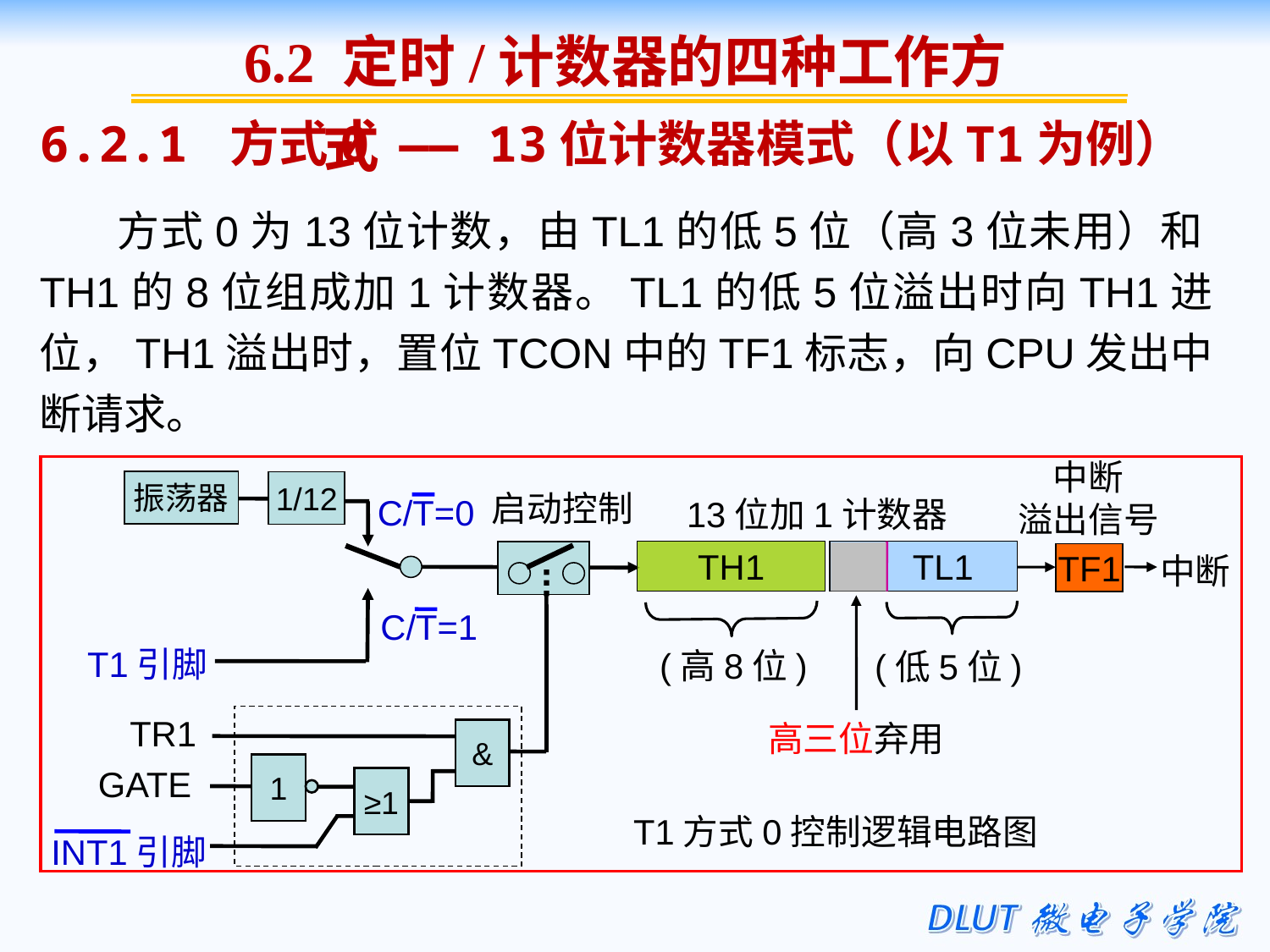

6.2 定时/计数器的四种工作方式
6.2.1 方式0 —— 13位计数器模式（以T1为例）
      方式0为13位计数，由TL1的低5位（高3位未用）和TH1的8位组成加1计数器。TL1的低5位溢出时向TH1进位，TH1溢出时，置位TCON中的TF1标志，向CPU发出中断请求。

中断
溢出信号
振荡器
1/12
启动控制
13位加1计数器
C/T=0

TH1
    TL1

TF1

中断

C/T=1

T1引脚
(高8位)
(低5位)

TR1

&

1

GATE
≥1

INT1引脚

高三位弃用
T1方式0控制逻辑电路图